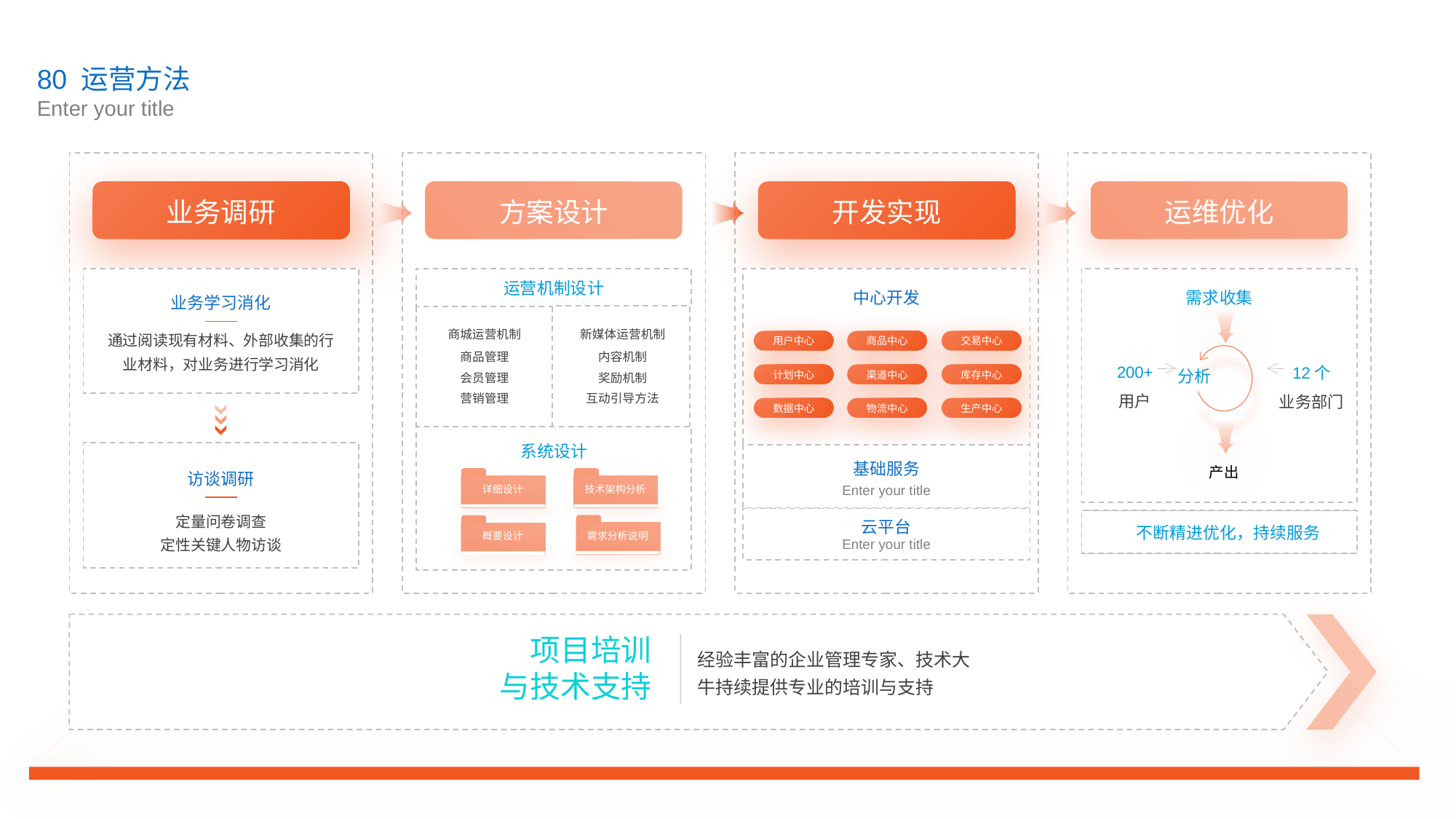

80 运营方法
Enter your title

业务调研
方案设计
开发实现
运维优化

运营机制设计
中心开发
需求收集
业务学习消化

通过阅读现有材料、外部收集的行业材料，对业务进行学习消化
商城运营机制
新媒体运营机制

用户中心
商品中心
交易中心

计划中心
渠道中心
库存中心

数据中心
物流中心
生产中心
商品管理
内容机制
200+
用户
12个
业务部门

分析
会员管理
奖励机制
营销管理
互动引导方法

系统设计

产出
基础服务
访谈调研

Enter your title
详细设计
技术架构分析
定量问卷调查
定性关键人物访谈

云平台

不断精进优化，持续服务

需求分析说明
概要设计
Enter your title

项目培训
与技术支持
经验丰富的企业管理专家、技术大牛持续提供专业的培训与支持